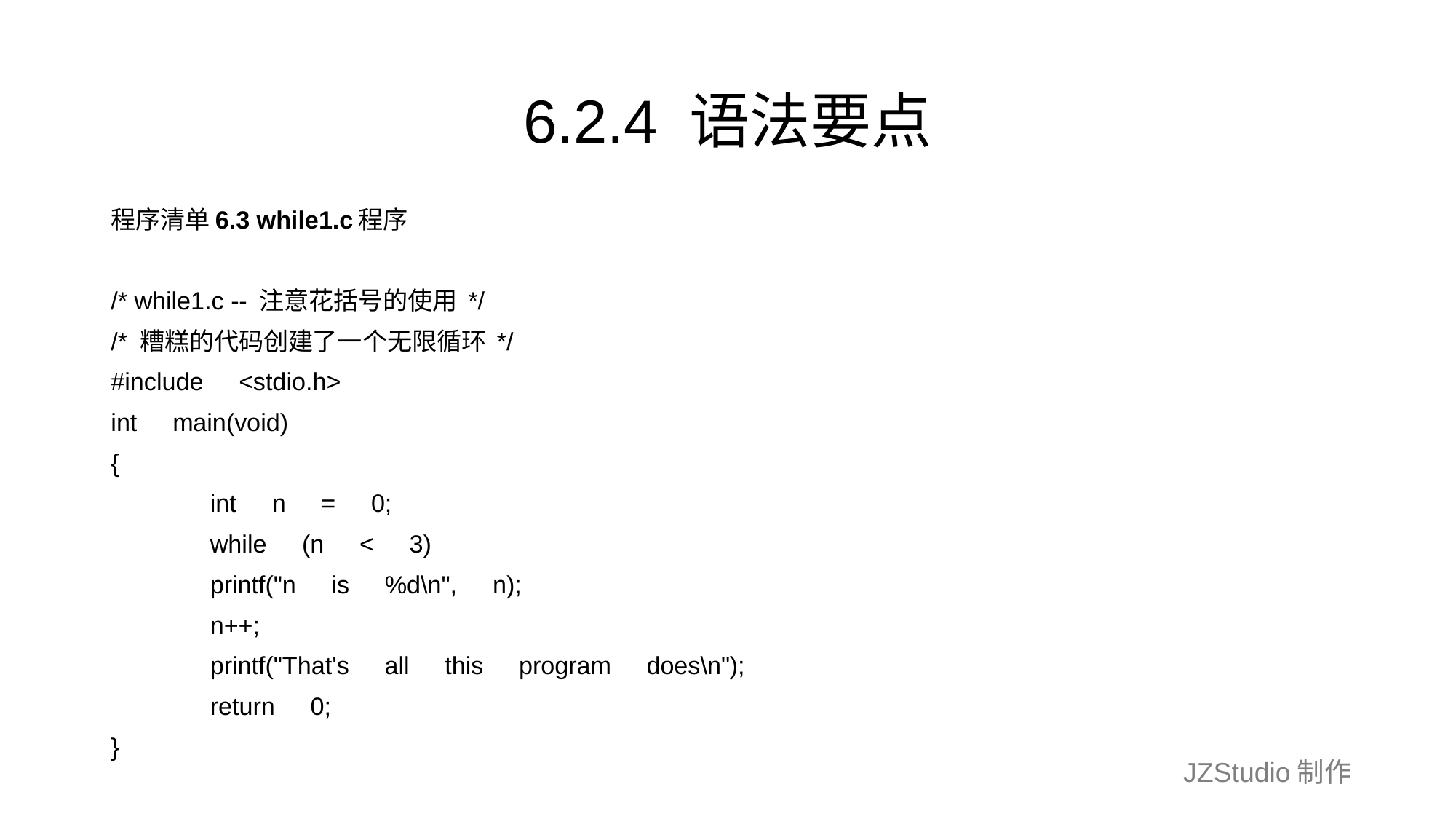

# 6.2.4 语法要点
程序清单6.3 while1.c程序

/* while1.c -- 注意花括号的使用 */
/* 糟糕的代码创建了一个无限循环 */
#include　<stdio.h>
int　main(void)
{
	int　n　=　0;
	while　(n　<　3)
	printf("n　is　%d\n",　n);
	n++;
	printf("That's　all　this　program　does\n");
	return　0;
}